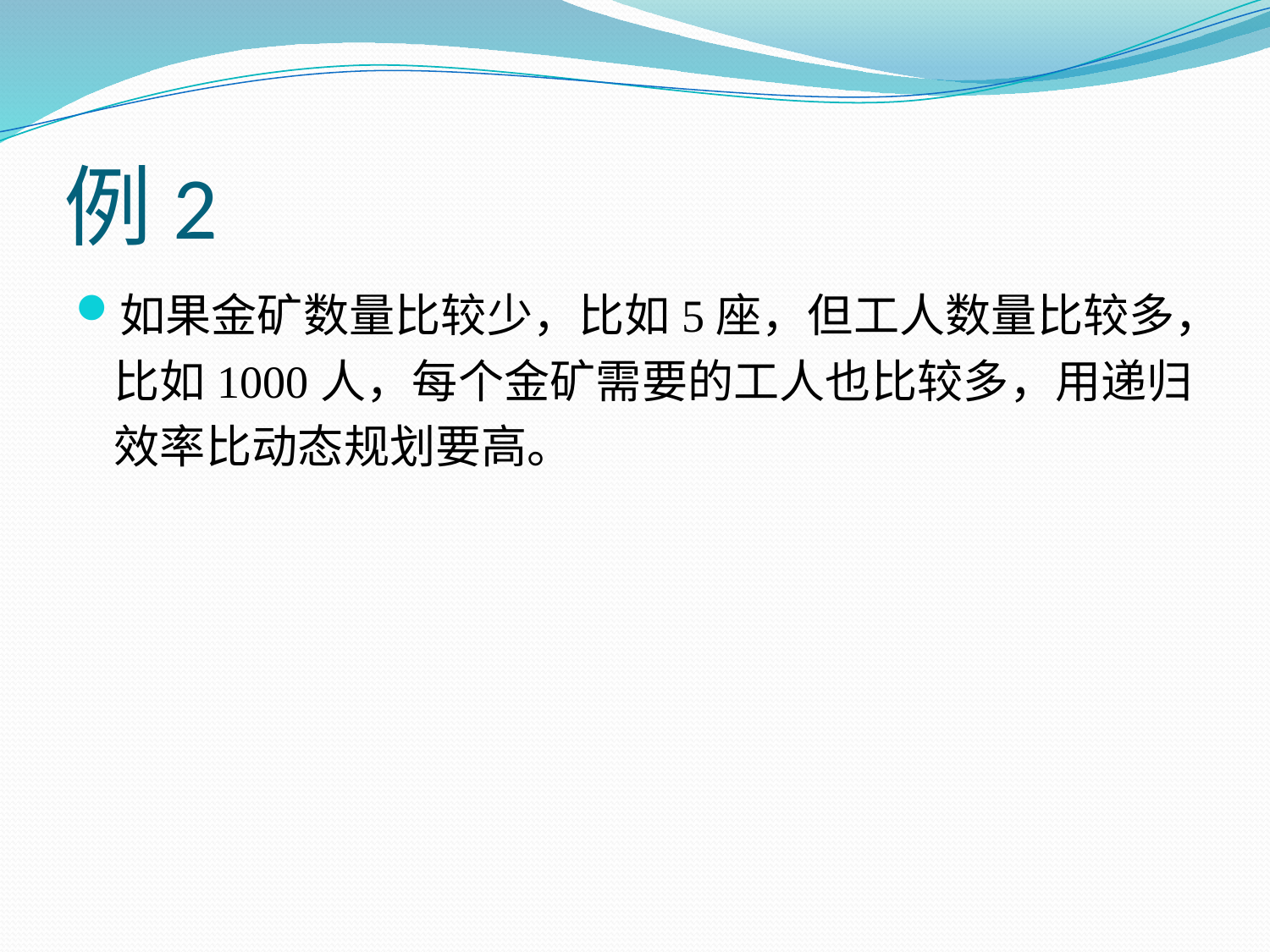

# 例2
如果金矿数量比较少，比如5座，但工人数量比较多，比如1000人，每个金矿需要的工人也比较多，用递归效率比动态规划要高。